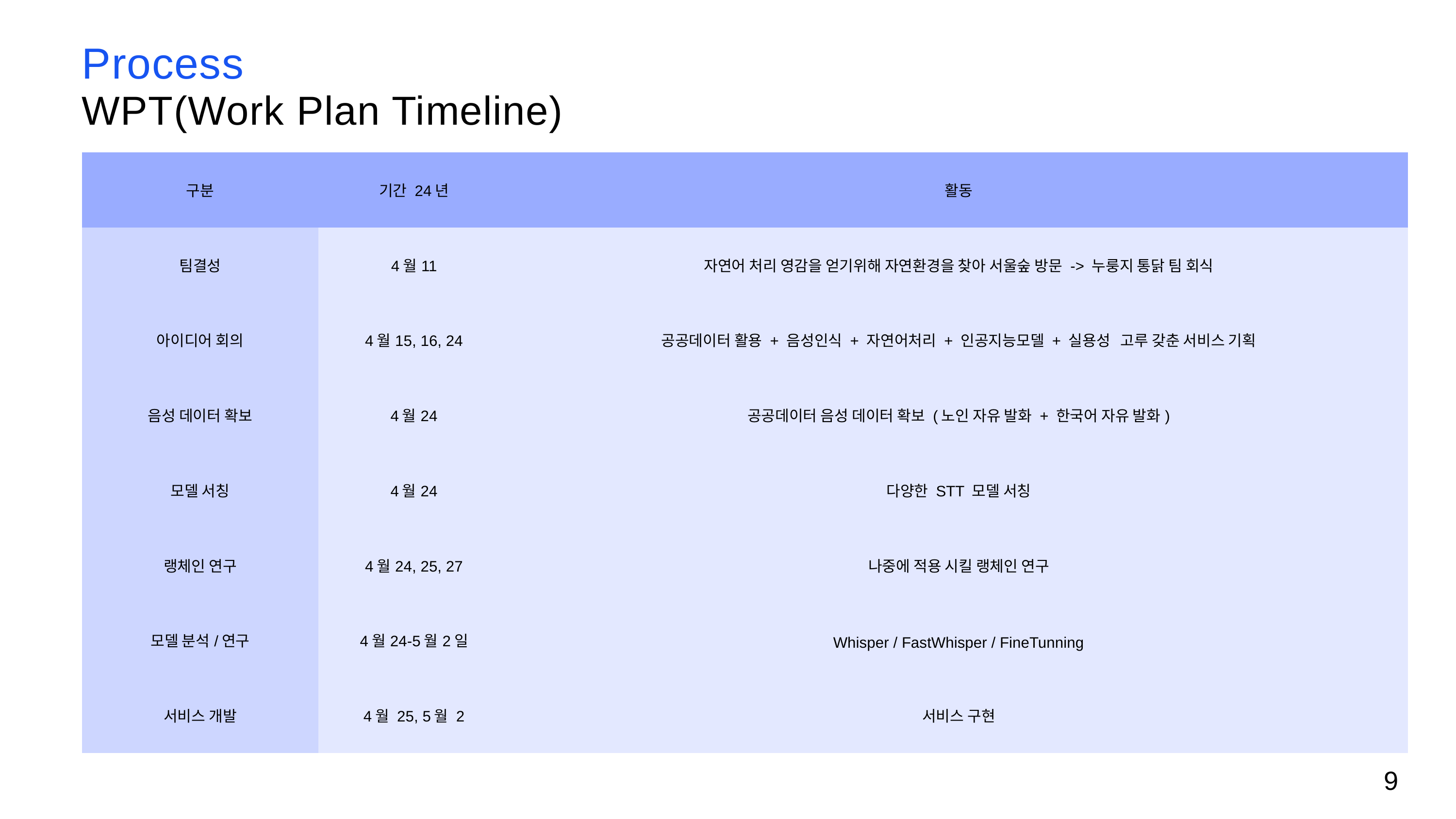

Process
WPT(Work Plan Timeline)
| 구분 | 기간 24년 | 활동 |
| --- | --- | --- |
| 팀결성 | 4월11 | 자연어 처리 영감을 얻기위해 자연환경을 찾아 서울숲 방문 -> 누룽지 통닭 팀 회식 |
| 아이디어 회의 | 4월15, 16, 24 | 공공데이터 활용 + 음성인식 + 자연어처리 + 인공지능모델 + 실용성 고루 갖춘 서비스 기획 |
| 음성 데이터 확보 | 4월24 | 공공데이터 음성 데이터 확보 (노인 자유 발화 + 한국어 자유 발화) |
| 모델 서칭 | 4월24 | 다양한 STT 모델 서칭 |
| 랭체인 연구 | 4월24, 25, 27 | 나중에 적용 시킬 랭체인 연구 |
| 모델 분석/연구 | 4월24-5월2일 | Whisper / FastWhisper / FineTunning |
| 서비스 개발 | 4월 25, 5월 2 | 서비스 구현 |
9